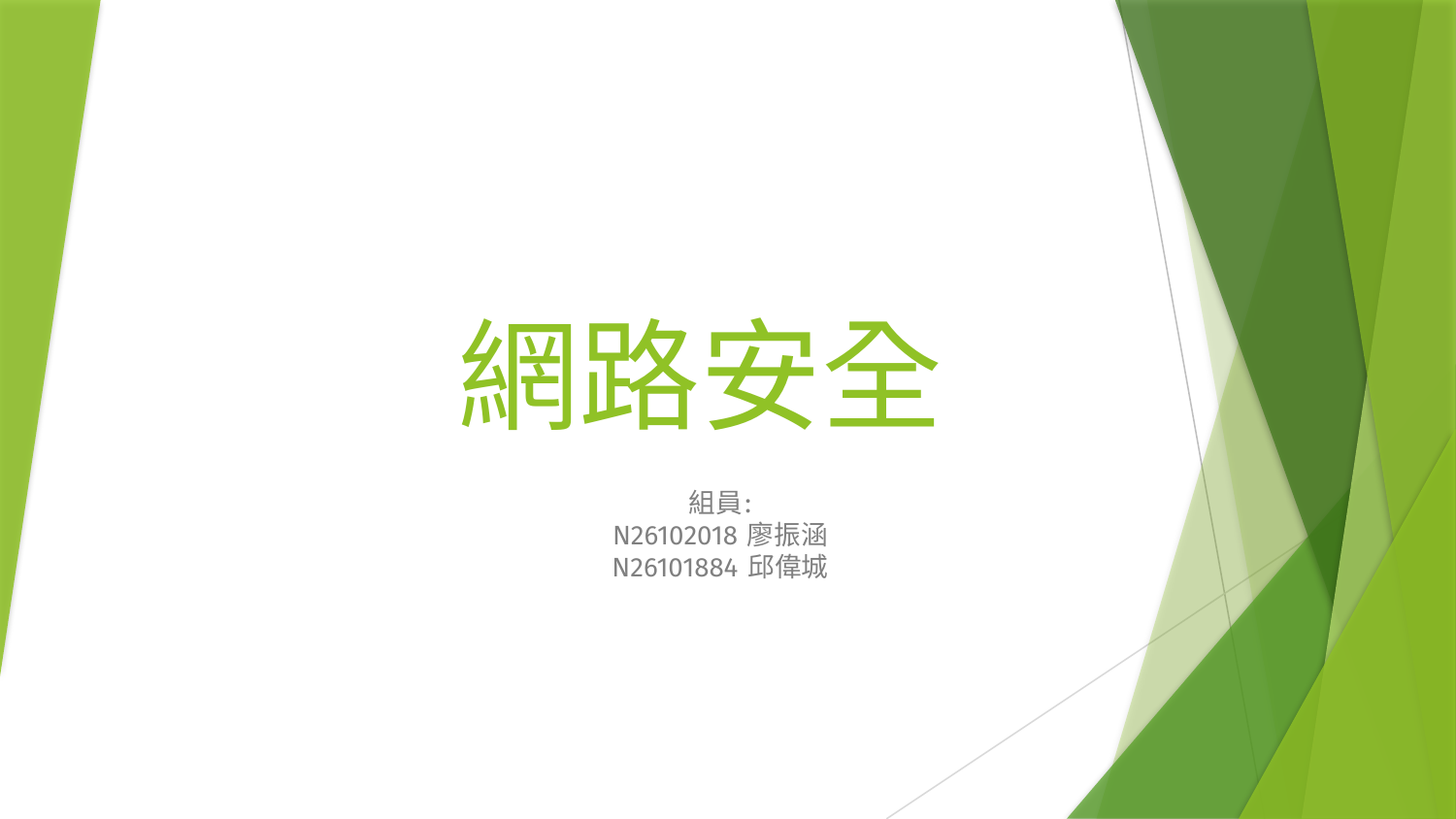

# 網路安全
組員:
N26102018 廖振涵
N26101884 邱偉城